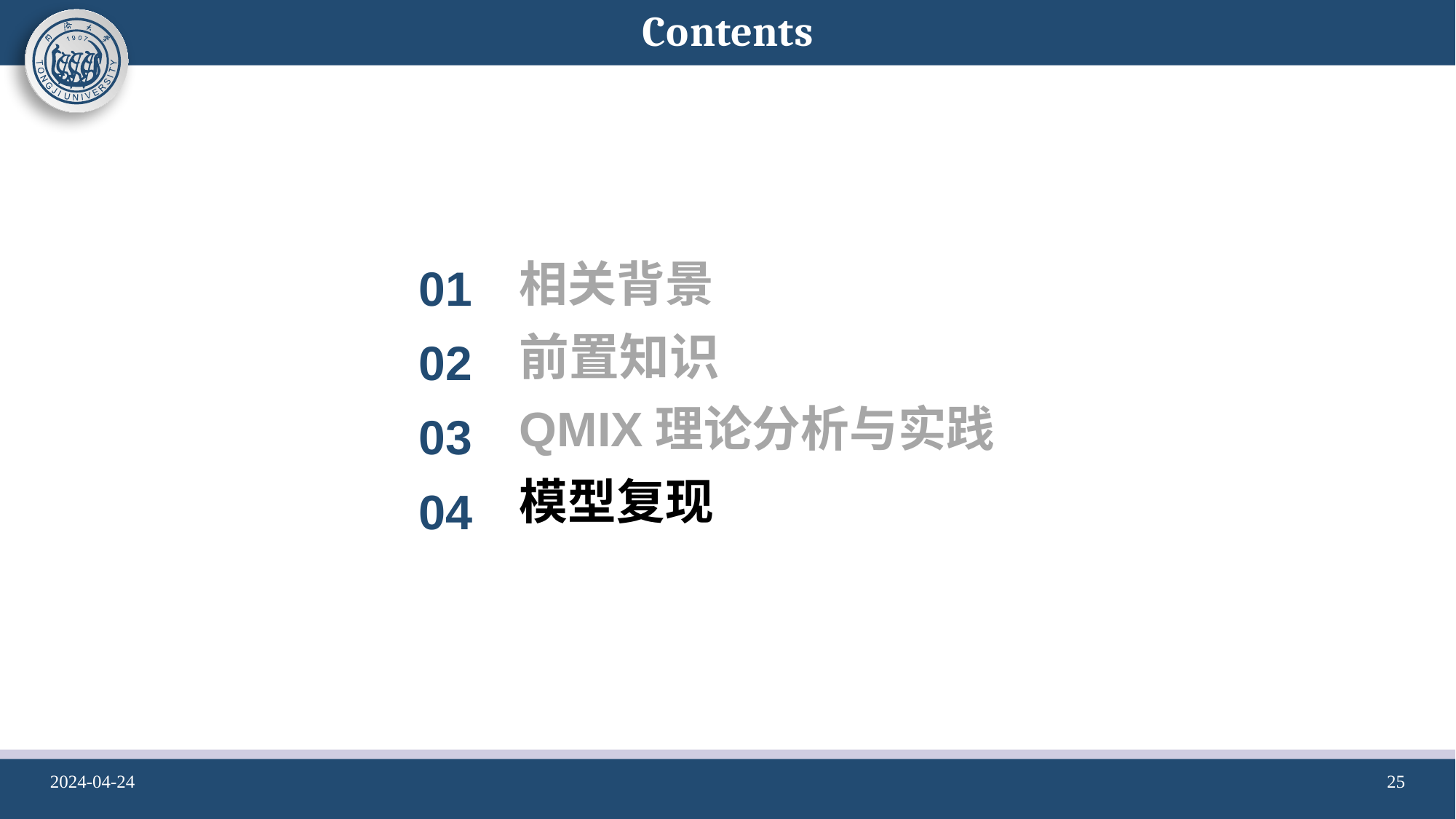

相关背景
01
前置知识
02
QMIX理论分析与实践

03
模型复现
04
2024-04-24
25